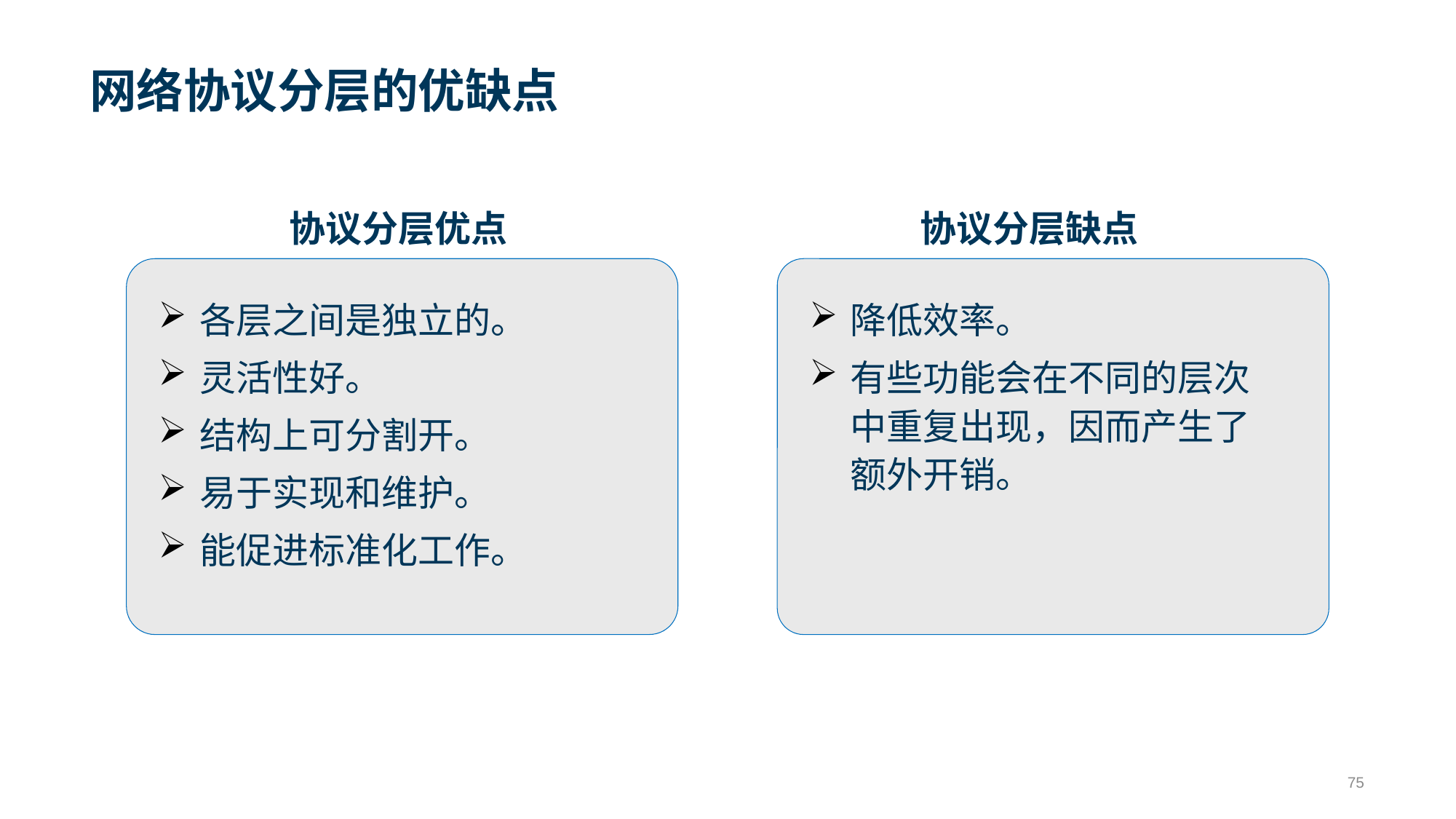

# 网络协议分层的优缺点
协议分层缺点
协议分层优点

各层之间是独立的。
灵活性好。
结构上可分割开。
易于实现和维护。
能促进标准化工作。
降低效率。
有些功能会在不同的层次中重复出现，因而产生了额外开销。
75